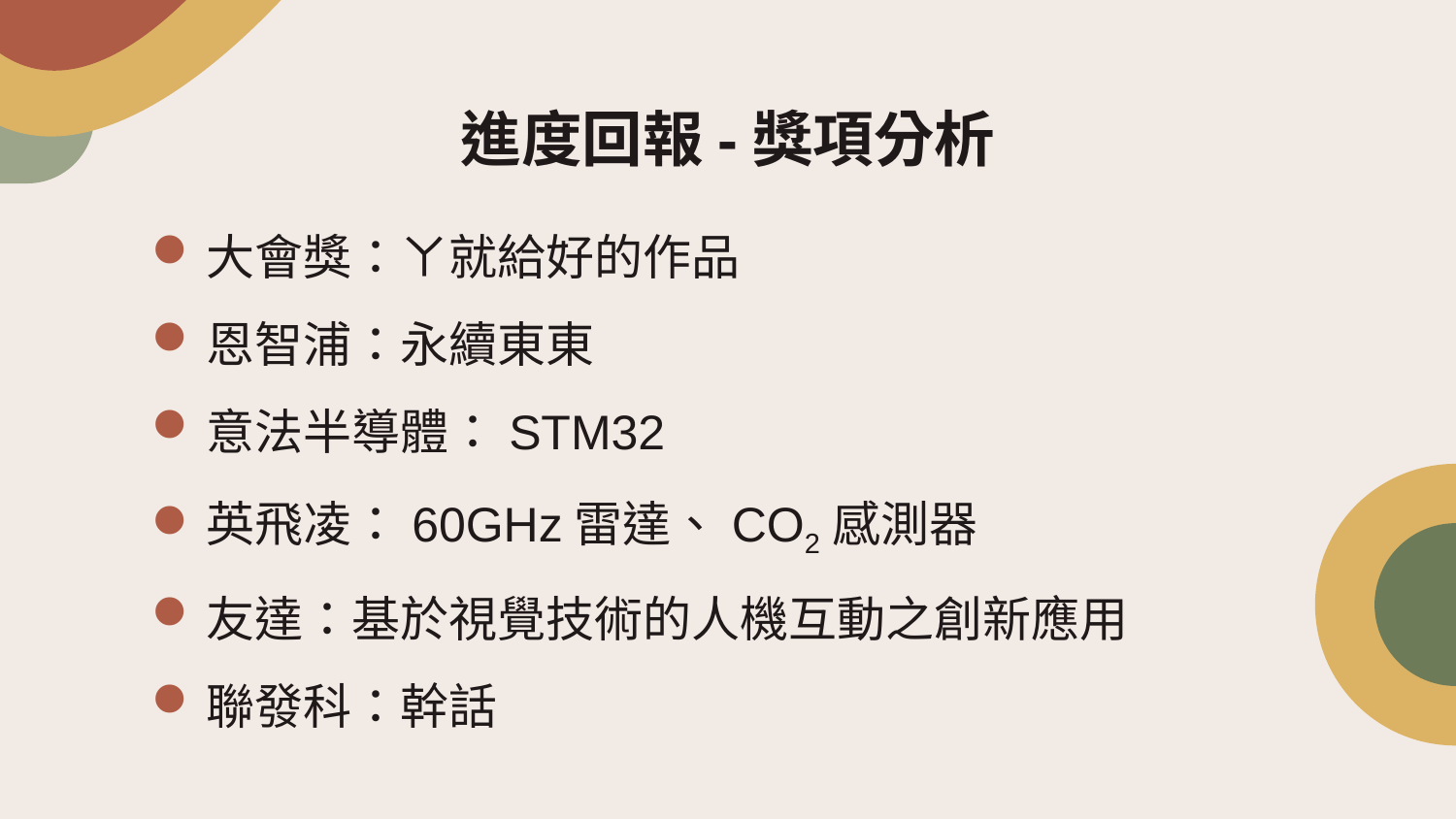

# 進度回報-獎項分析
大會獎：ㄚ就給好的作品
恩智浦：永續東東
意法半導體：STM32
英飛凌：60GHz雷達、CO2感測器
友達：基於視覺技術的人機互動之創新應用
聯發科：幹話